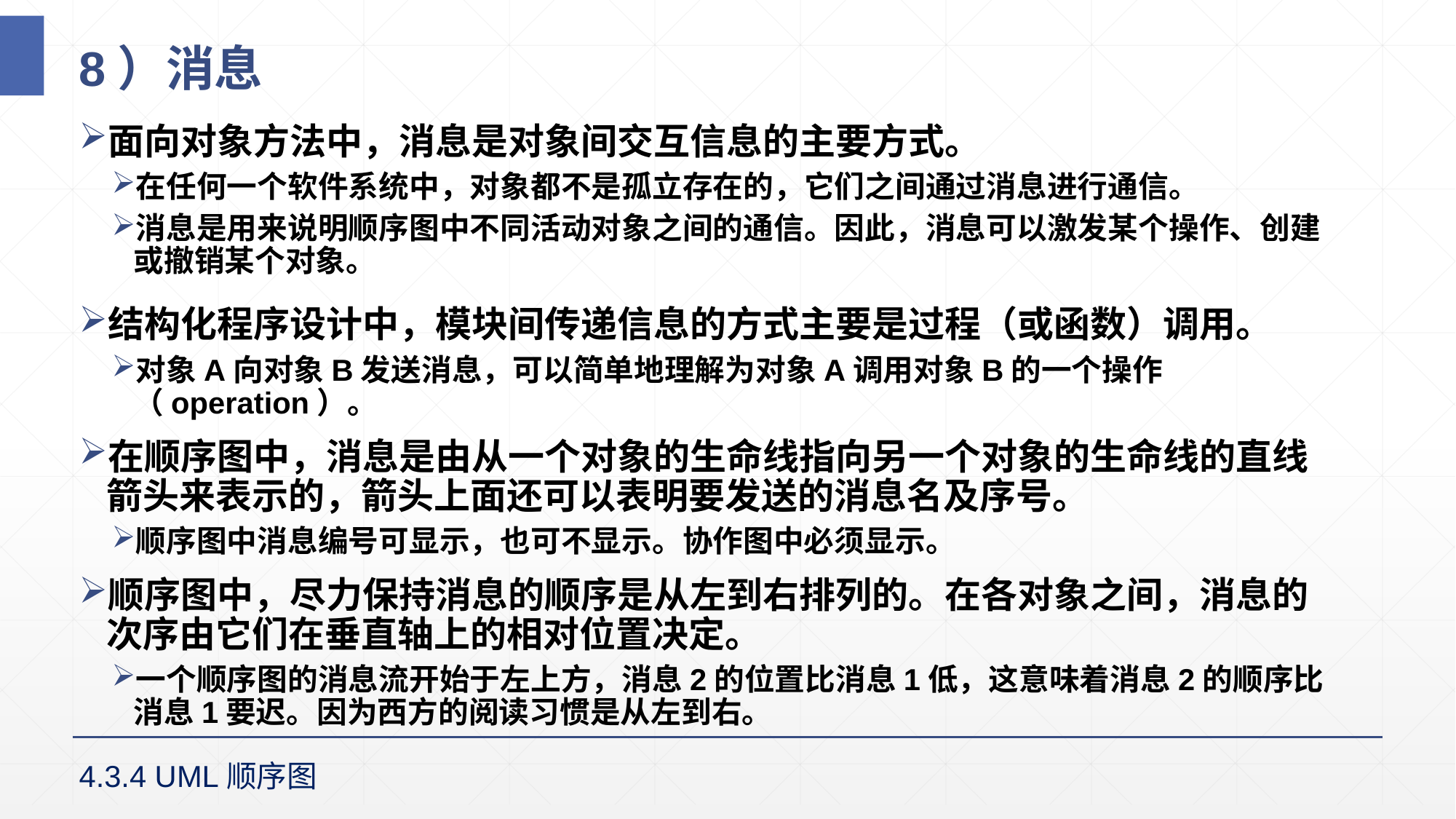

# 8）消息
面向对象方法中，消息是对象间交互信息的主要方式。
在任何一个软件系统中，对象都不是孤立存在的，它们之间通过消息进行通信。
消息是用来说明顺序图中不同活动对象之间的通信。因此，消息可以激发某个操作、创建或撤销某个对象。
结构化程序设计中，模块间传递信息的方式主要是过程（或函数）调用。
对象A向对象B发送消息，可以简单地理解为对象A调用对象B的一个操作（operation）。
在顺序图中，消息是由从一个对象的生命线指向另一个对象的生命线的直线箭头来表示的，箭头上面还可以表明要发送的消息名及序号。
顺序图中消息编号可显示，也可不显示。协作图中必须显示。
顺序图中，尽力保持消息的顺序是从左到右排列的。在各对象之间，消息的次序由它们在垂直轴上的相对位置决定。
一个顺序图的消息流开始于左上方，消息2的位置比消息1低，这意味着消息2的顺序比消息1要迟。因为西方的阅读习惯是从左到右。
4.3.4 UML顺序图